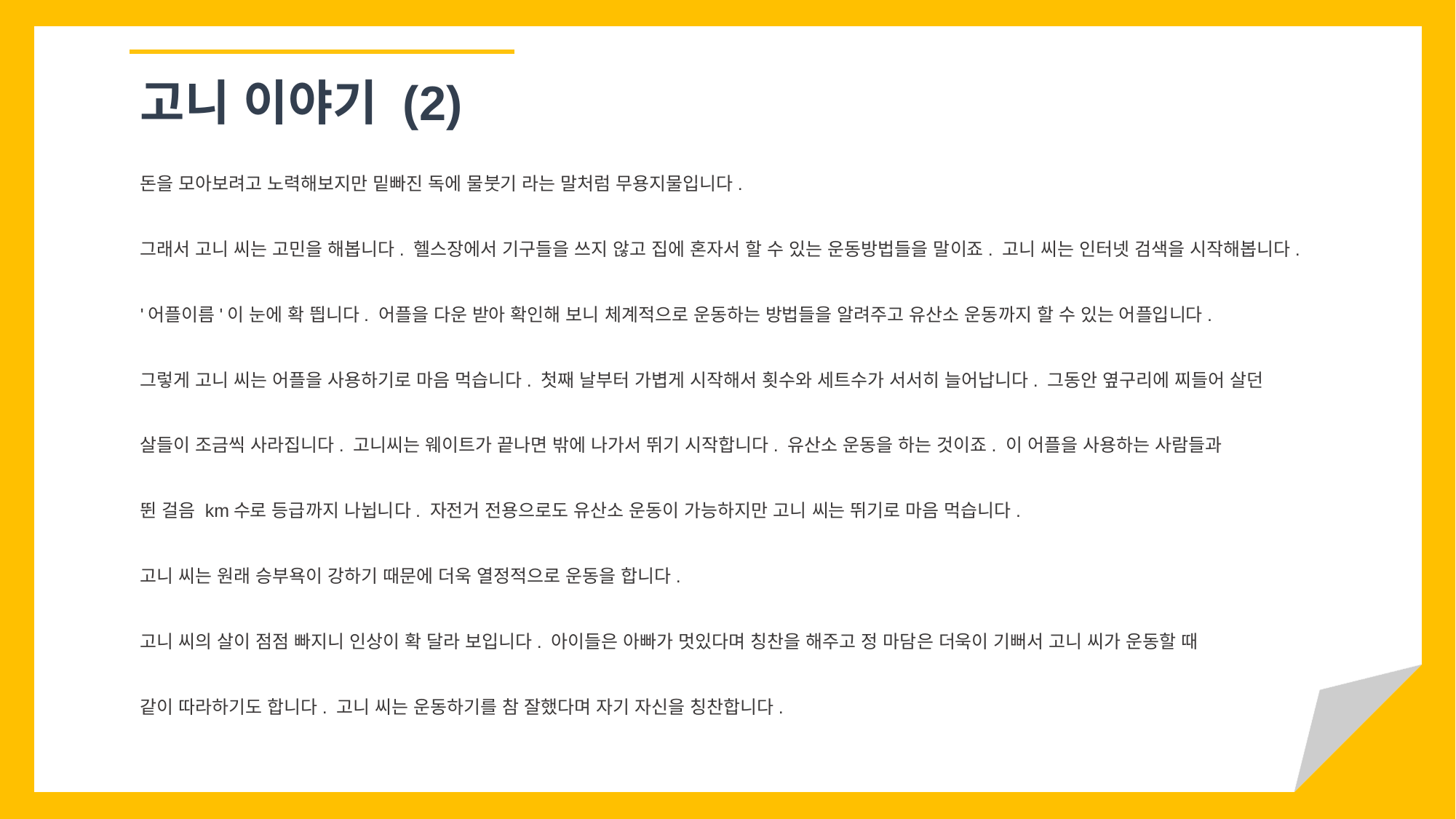

고니 이야기 (2)
돈을 모아보려고 노력해보지만 밑빠진 독에 물붓기 라는 말처럼 무용지물입니다.

그래서 고니 씨는 고민을 해봅니다. 헬스장에서 기구들을 쓰지 않고 집에 혼자서 할 수 있는 운동방법들을 말이죠. 고니 씨는 인터넷 검색을 시작해봅니다.

'어플이름'이 눈에 확 띕니다. 어플을 다운 받아 확인해 보니 체계적으로 운동하는 방법들을 알려주고 유산소 운동까지 할 수 있는 어플입니다.

그렇게 고니 씨는 어플을 사용하기로 마음 먹습니다. 첫째 날부터 가볍게 시작해서 횟수와 세트수가 서서히 늘어납니다. 그동안 옆구리에 찌들어 살던

살들이 조금씩 사라집니다. 고니씨는 웨이트가 끝나면 밖에 나가서 뛰기 시작합니다. 유산소 운동을 하는 것이죠. 이 어플을 사용하는 사람들과

뛴 걸음 km수로 등급까지 나뉩니다. 자전거 전용으로도 유산소 운동이 가능하지만 고니 씨는 뛰기로 마음 먹습니다.

고니 씨는 원래 승부욕이 강하기 때문에 더욱 열정적으로 운동을 합니다.

고니 씨의 살이 점점 빠지니 인상이 확 달라 보입니다. 아이들은 아빠가 멋있다며 칭찬을 해주고 정 마담은 더욱이 기뻐서 고니 씨가 운동할 때

같이 따라하기도 합니다. 고니 씨는 운동하기를 참 잘했다며 자기 자신을 칭찬합니다.